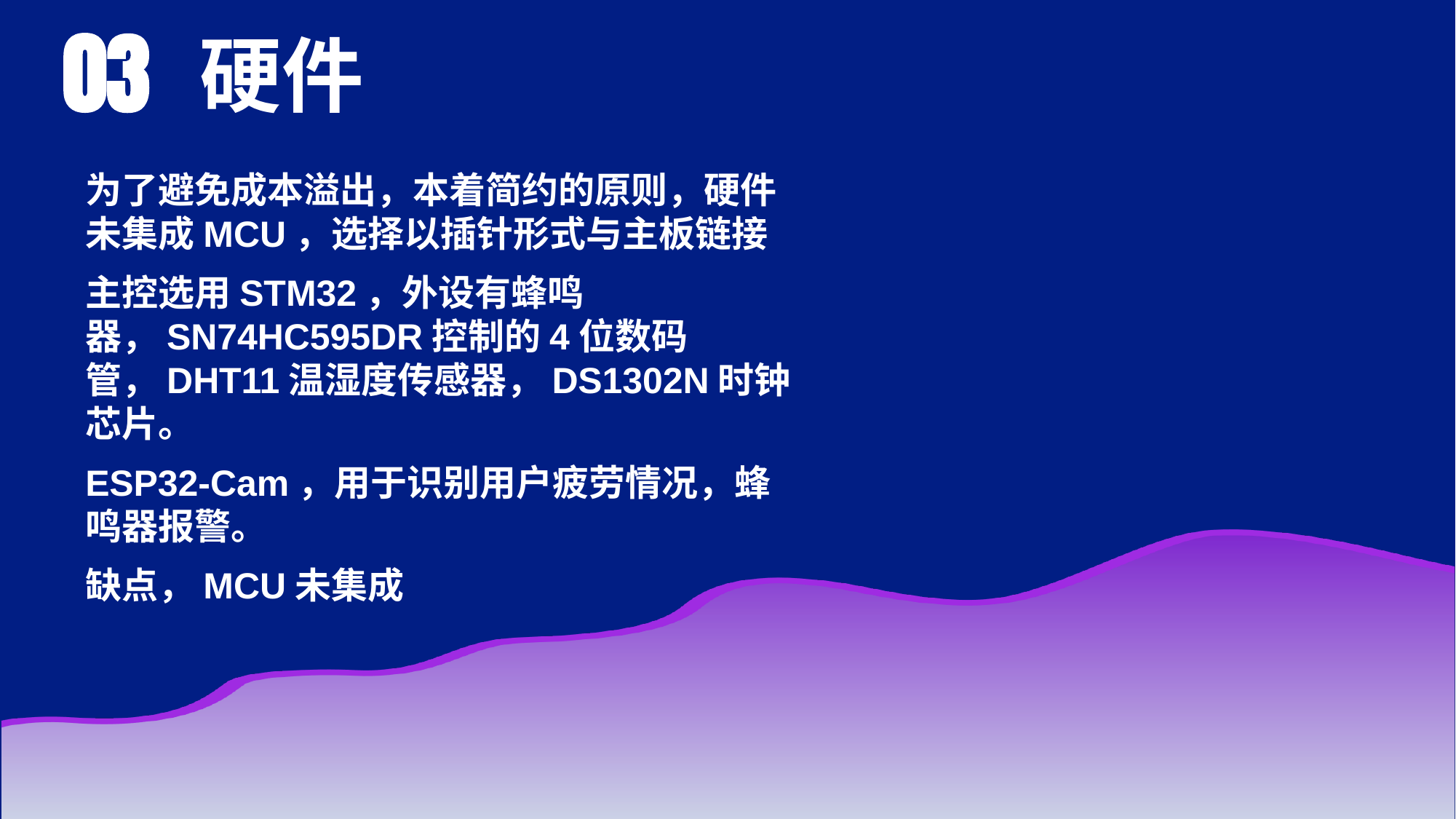

# 硬件
03
为了避免成本溢出，本着简约的原则，硬件未集成MCU，选择以插针形式与主板链接
主控选用STM32，外设有蜂鸣器，SN74HC595DR控制的4位数码管，DHT11温湿度传感器，DS1302N时钟芯片。
ESP32-Cam，用于识别用户疲劳情况，蜂鸣器报警。
缺点，MCU未集成